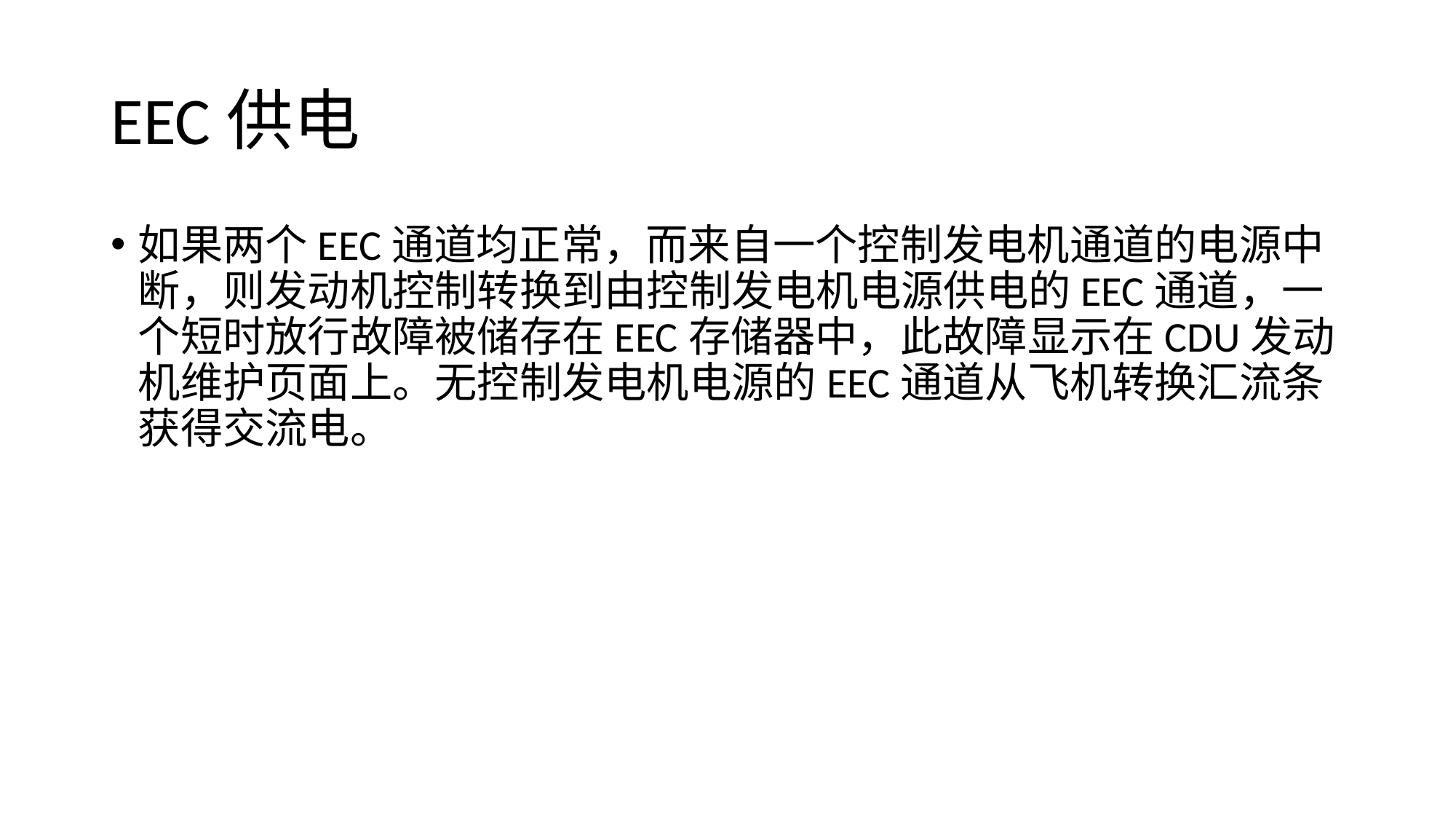

# EEC供电
如果两个EEC通道均正常，而来自一个控制发电机通道的电源中断，则发动机控制转换到由控制发电机电源供电的EEC通道，一个短时放行故障被储存在EEC存储器中，此故障显示在CDU发动机维护页面上。无控制发电机电源的EEC通道从飞机转换汇流条获得交流电。